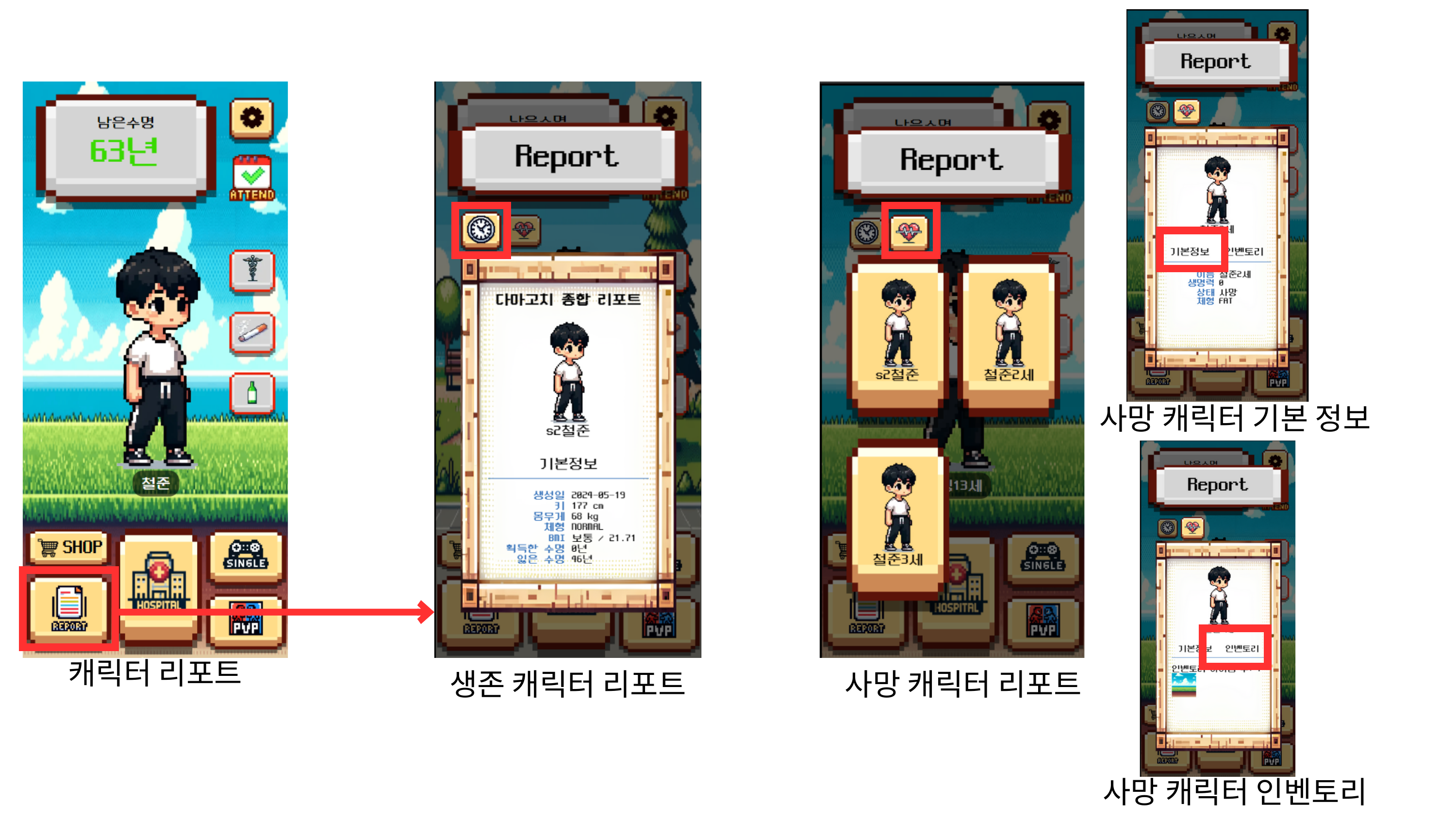

사망 캐릭터 기본 정보

캐릭터 리포트
생존 캐릭터 리포트
사망 캐릭터 리포트
사망 캐릭터 인벤토리